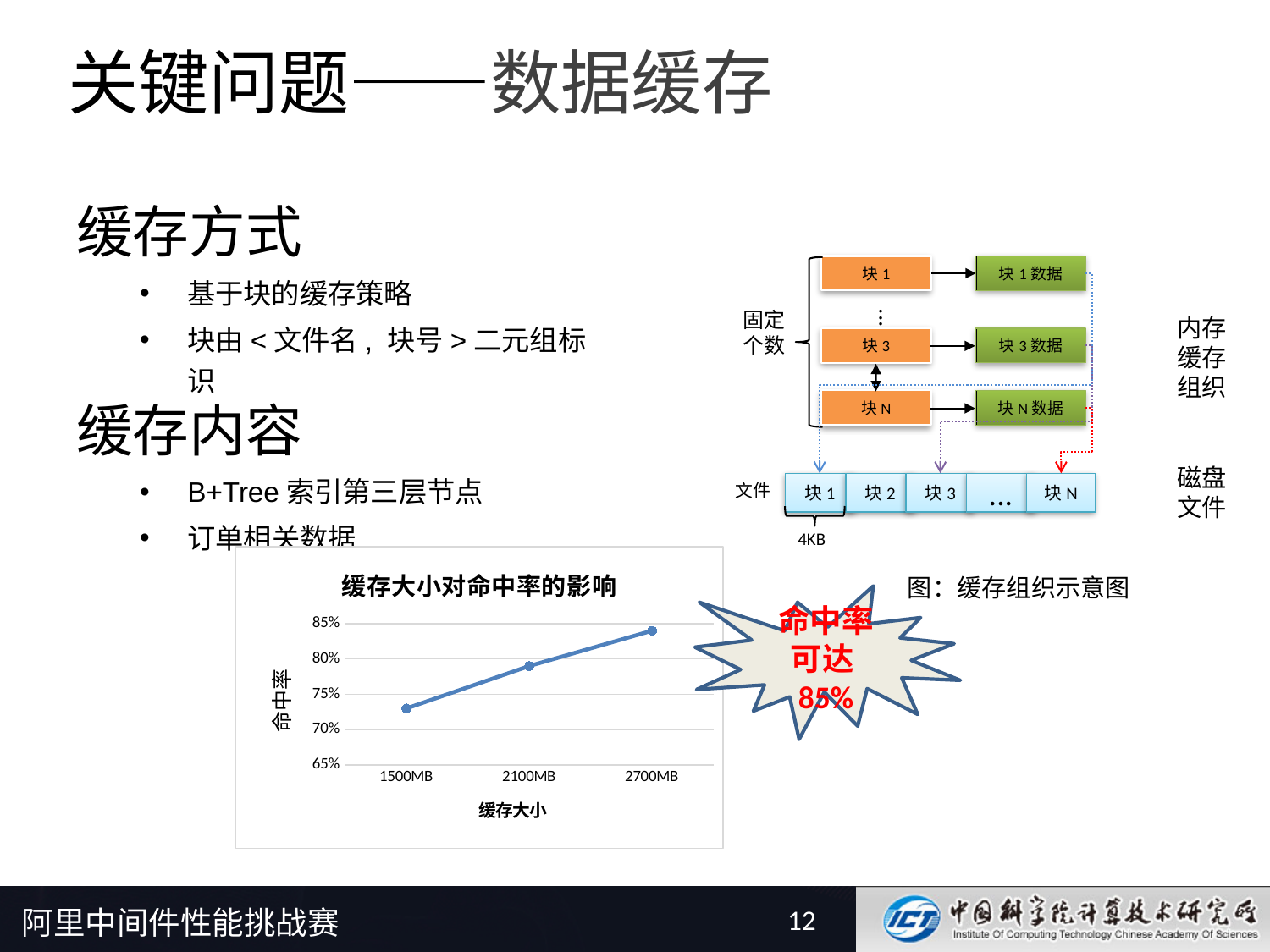

# 关键问题——数据缓存
缓存方式
基于块的缓存策略
块由<文件名, 块号>二元组标识
缓存内容
B+Tree索引第三层节点
订单相关数据

块1
块1数据

...
固定
个数
内存
缓存
组织
块3
块3数据
块N
块N数据
磁盘文件
文件
块1
块2
块3
...
块N

4KB

### Chart: 缓存大小对命中率的影响

| Category | 命中率 |
|---|---|
| 1500MB | 0.73 |
| 2100MB | 0.79 |
| 2700MB | 0.84 |
图：缓存组织示意图
命中率可达85%